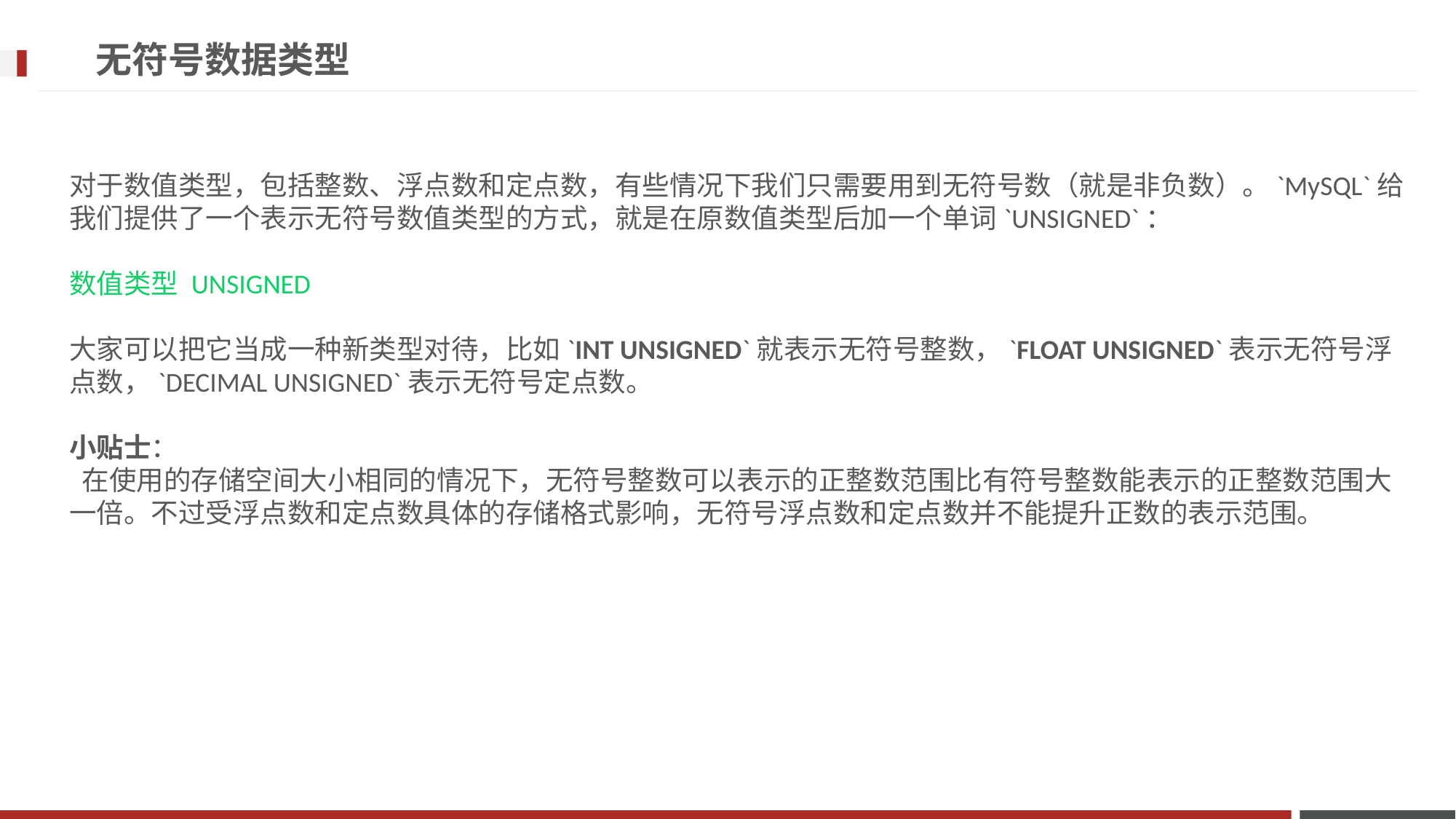

# 无符号数据类型

对于数值类型，包括整数、浮点数和定点数，有些情况下我们只需要用到无符号数（就是非负数）。`MySQL`给我们提供了一个表示无符号数值类型的方式，就是在原数值类型后加一个单词`UNSIGNED`：

数值类型 UNSIGNED

大家可以把它当成一种新类型对待，比如`INT UNSIGNED`就表示无符号整数，`FLOAT UNSIGNED`表示无符号浮点数，`DECIMAL UNSIGNED`表示无符号定点数。

小贴士：
 在使用的存储空间大小相同的情况下，无符号整数可以表示的正整数范围比有符号整数能表示的正整数范围大一倍。不过受浮点数和定点数具体的存储格式影响，无符号浮点数和定点数并不能提升正数的表示范围。